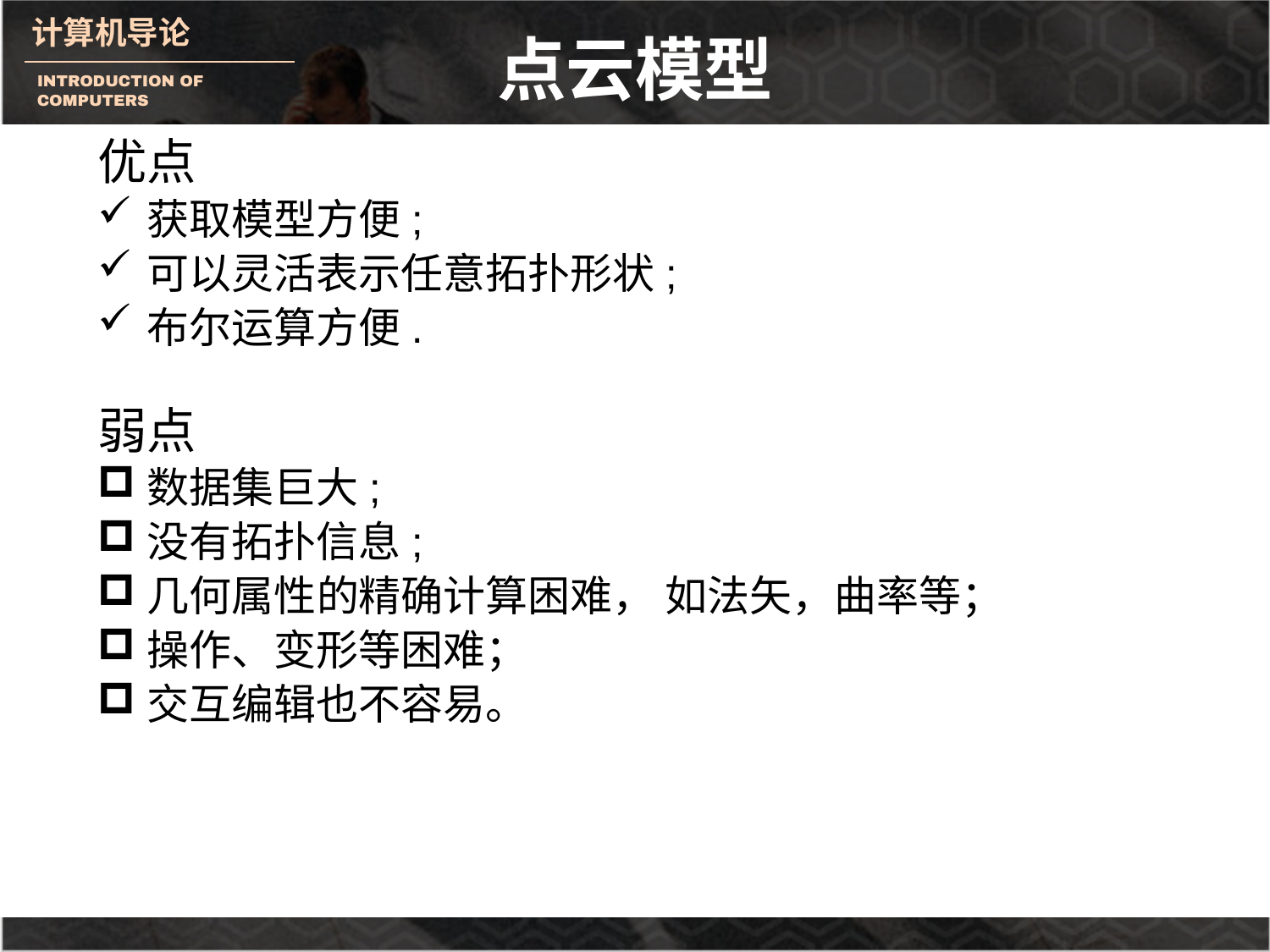

# 点云模型
优点
获取模型方便;
可以灵活表示任意拓扑形状;
布尔运算方便.

弱点
数据集巨大;
没有拓扑信息;
几何属性的精确计算困难， 如法矢，曲率等；
操作、变形等困难；
交互编辑也不容易。